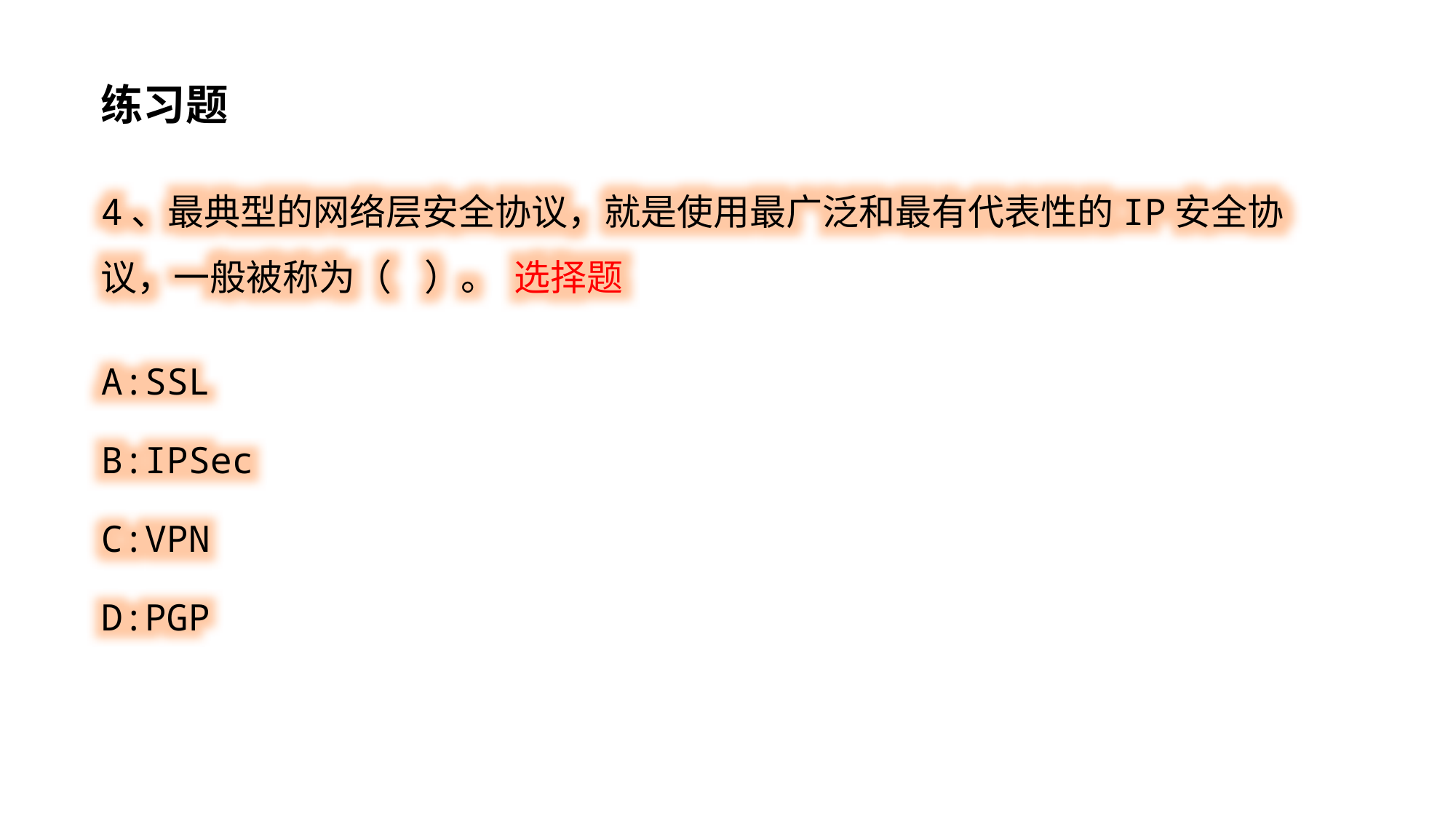

练习题
4、最典型的网络层安全协议，就是使用最广泛和最有代表性的IP安全协议，一般被称为（    ）。  选择题

A:SSL

B:IPSec

C:VPN

D:PGP